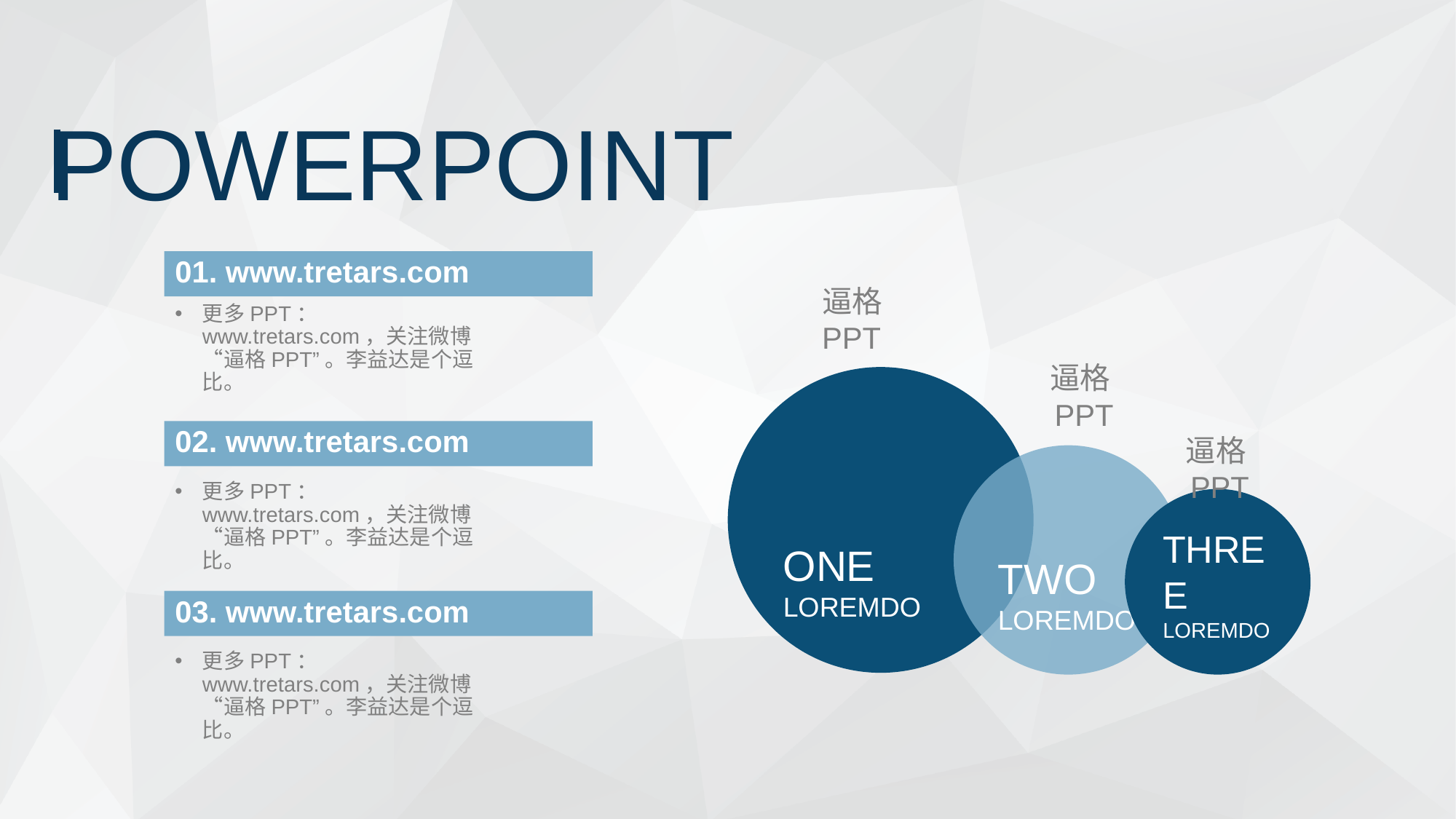

POWERPOINT
01. www.tretars.com
逼格PPT
更多PPT：www.tretars.com，关注微博“逼格PPT”。李益达是个逗比。
逼格PPT

ONE
LOREMDO
02. www.tretars.com

逼格PPT
TWO
LOREMDO
更多PPT：www.tretars.com，关注微博“逼格PPT”。李益达是个逗比。
THREE
LOREMDO
03. www.tretars.com

更多PPT：www.tretars.com，关注微博“逼格PPT”。李益达是个逗比。